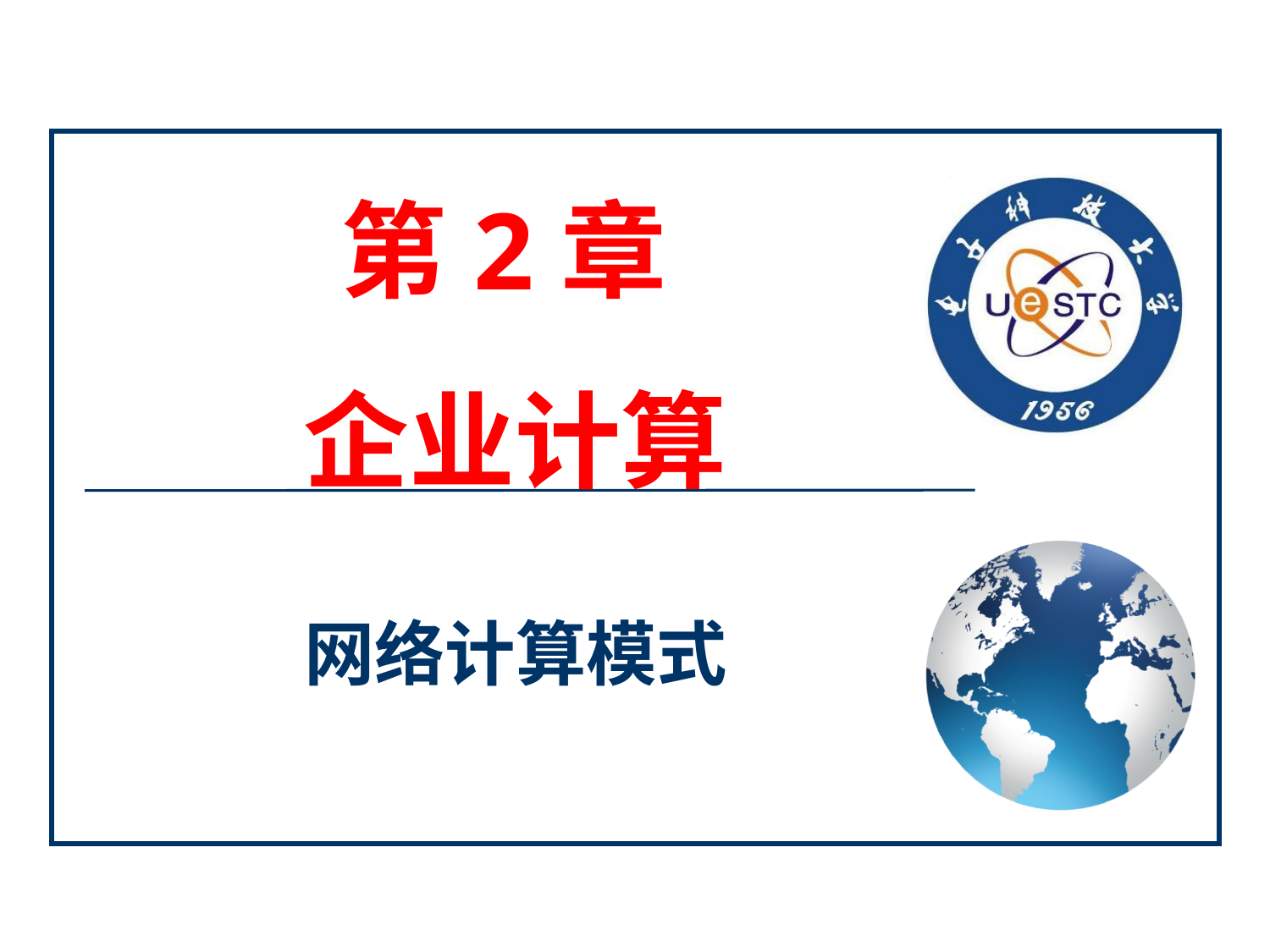

Add your company slogan
# 第2章 企业计算
网络计算模式